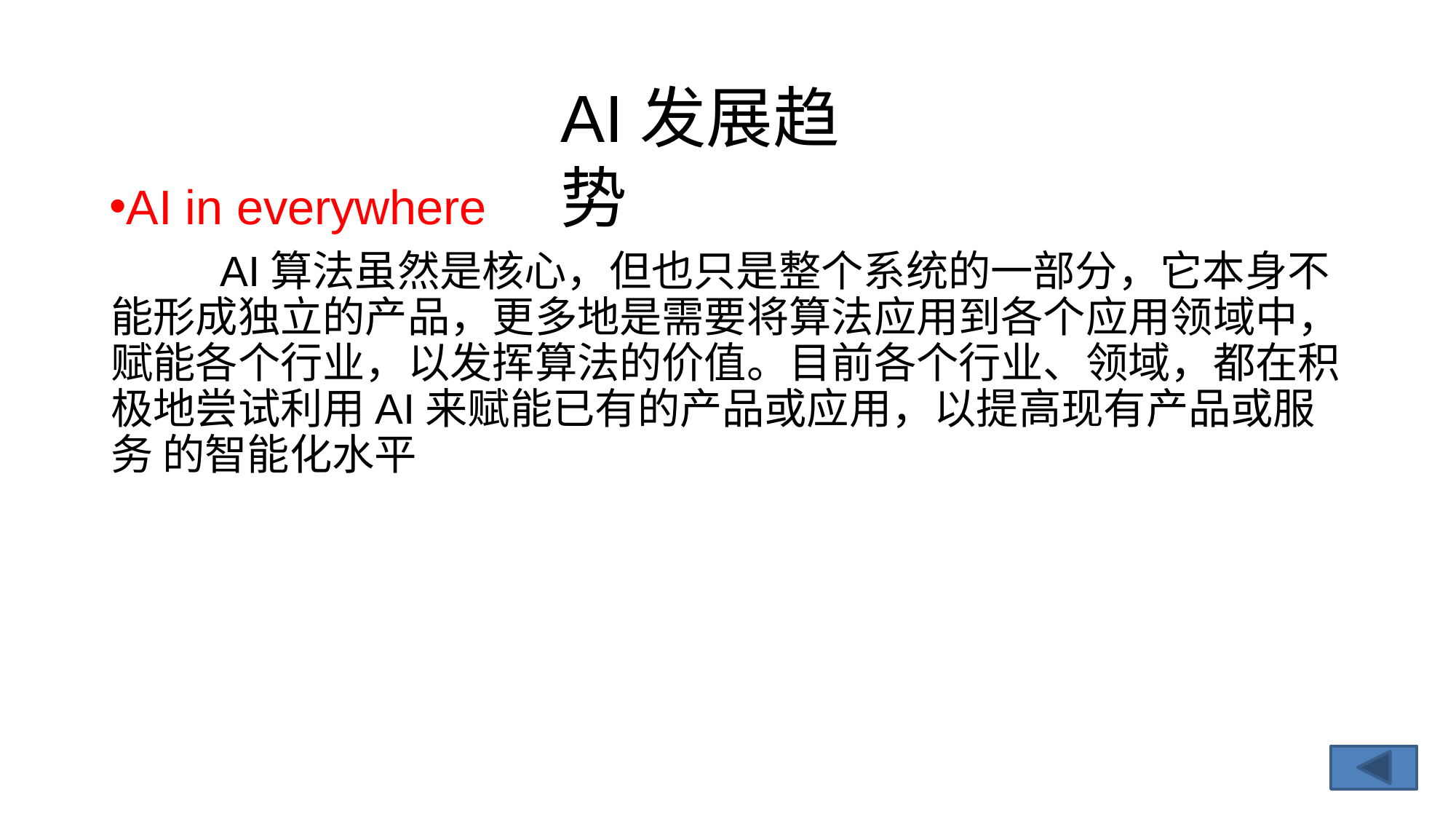

# AI发展趋势
AI in everywhere
AI算法虽然是核心，但也只是整个系统的一部分，它本身不 能形成独立的产品，更多地是需要将算法应用到各个应用领域中， 赋能各个行业，以发挥算法的价值。目前各个行业、领域，都在积 极地尝试利用AI来赋能已有的产品或应用，以提高现有产品或服务 的智能化水平